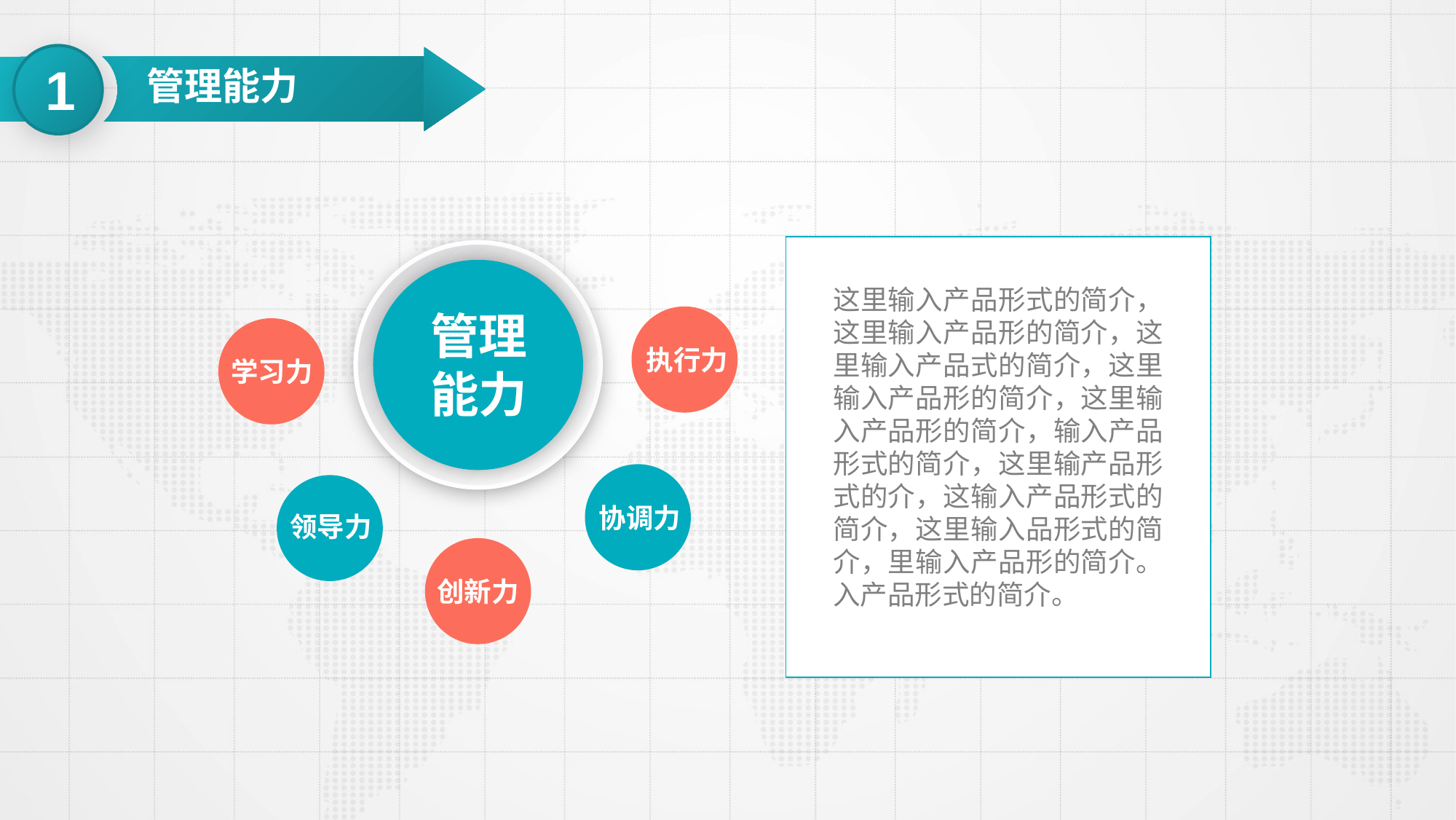

1
管理能力

这里输入产品形式的简介，这里输入产品形的简介，这里输入产品式的简介，这里输入产品形的简介，这里输入产品形的简介，输入产品形式的简介，这里输产品形式的介，这输入产品形式的简介，这里输入品形式的简介，里输入产品形的简介。入产品形式的简介。

管理能力

执行力
学习力

协调力
领导力

创新力